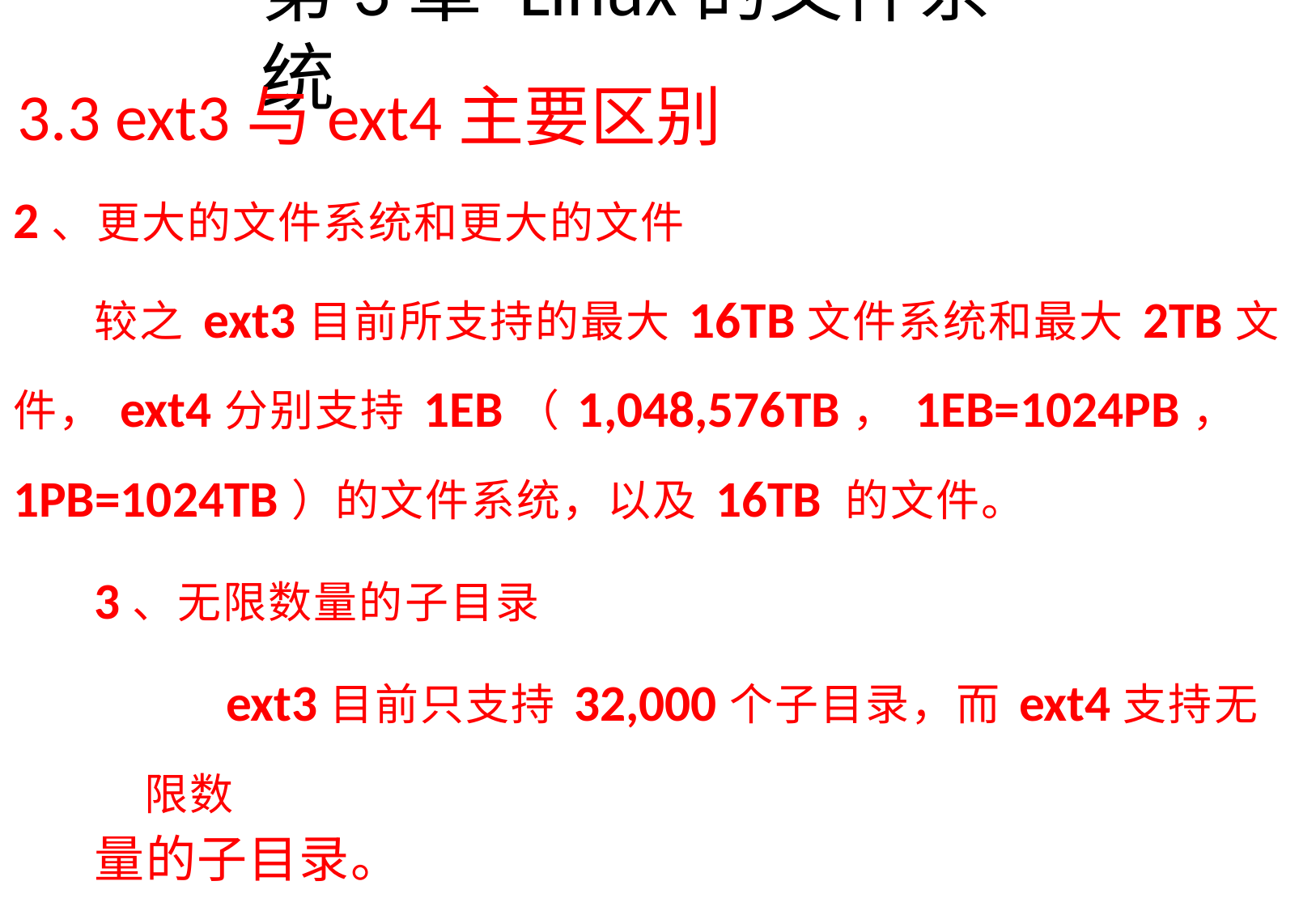

# 第3章Linux的文件系统
3.3 ext3与ext4主要区别
2、更大的文件系统和更大的文件
较之ext3目前所支持的最大16TB文件系统和最大2TB文 件，ext4分别支持1EB（1,048,576TB，1EB=1024PB，  1PB=1024TB）的文件系统，以及16TB 的文件。
3、无限数量的子目录
ext3目前只支持32,000个子目录，而ext4支持无限数
量的子目录。
4、Extents
ext3采用间接块映射，当操作大文件时，效率极其 低下。而ext4引入了现代文件系统中流行的extents概念， 每个extent为一组连续的数据块，提高了不少效率。